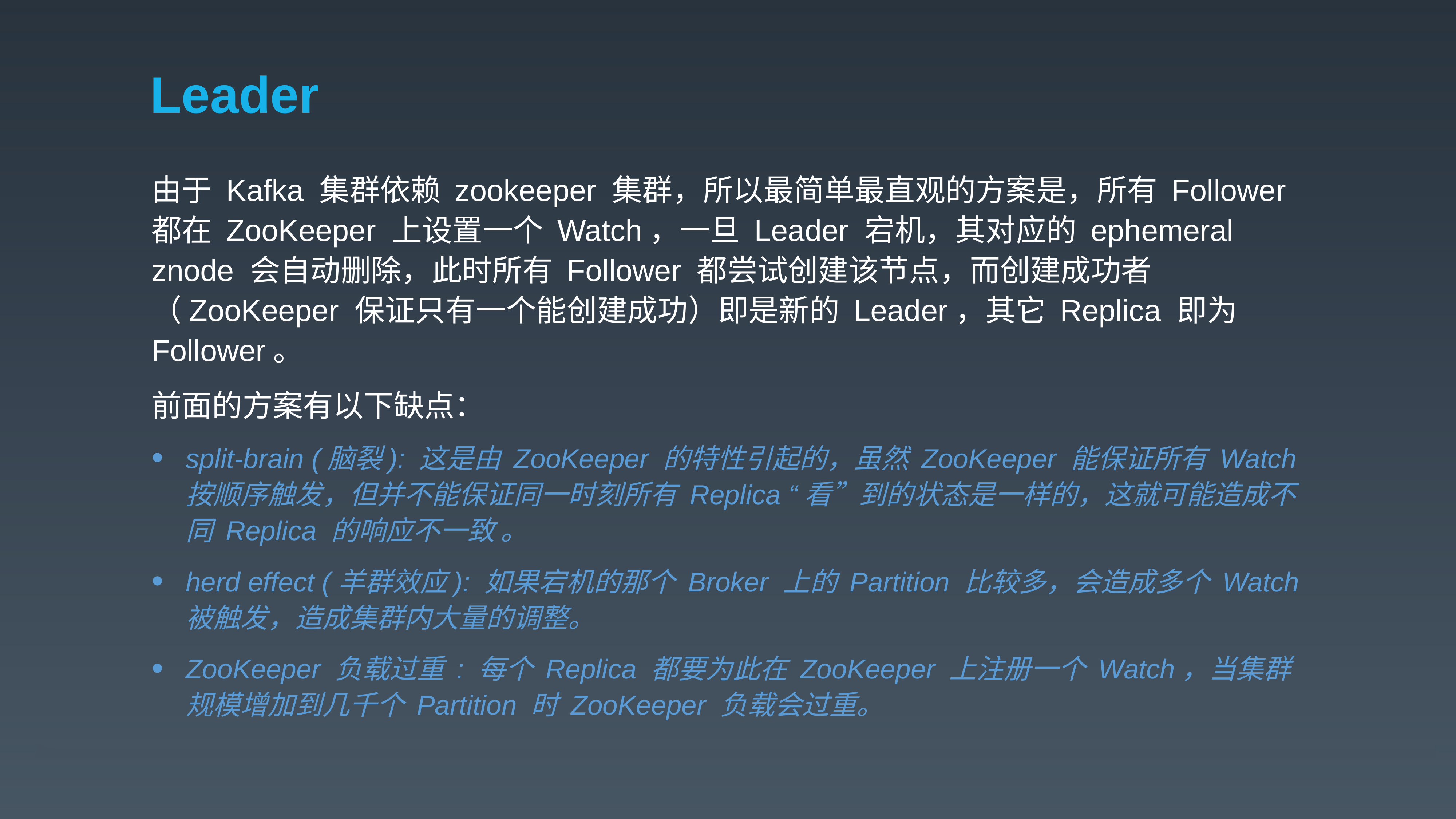

# Leader
由于 Kafka 集群依赖 zookeeper 集群，所以最简单最直观的方案是，所有 Follower 都在 ZooKeeper 上设置一个 Watch，一旦 Leader 宕机，其对应的 ephemeral znode 会自动删除，此时所有 Follower 都尝试创建该节点，而创建成功者（ZooKeeper 保证只有一个能创建成功）即是新的 Leader，其它 Replica 即为Follower。
前面的方案有以下缺点：
split-brain (脑裂): 这是由 ZooKeeper 的特性引起的，虽然 ZooKeeper 能保证所有 Watch按顺序触发，但并不能保证同一时刻所有 Replica “看”到的状态是一样的，这就可能造成不同 Replica 的响应不一致 。
herd effect (羊群效应): 如果宕机的那个 Broker 上的 Partition 比较多，会造成多个 Watch被触发，造成集群内大量的调整。
ZooKeeper 负载过重 : 每个 Replica 都要为此在 ZooKeeper 上注册一个 Watch，当集群规模增加到几千个 Partition 时 ZooKeeper 负载会过重。